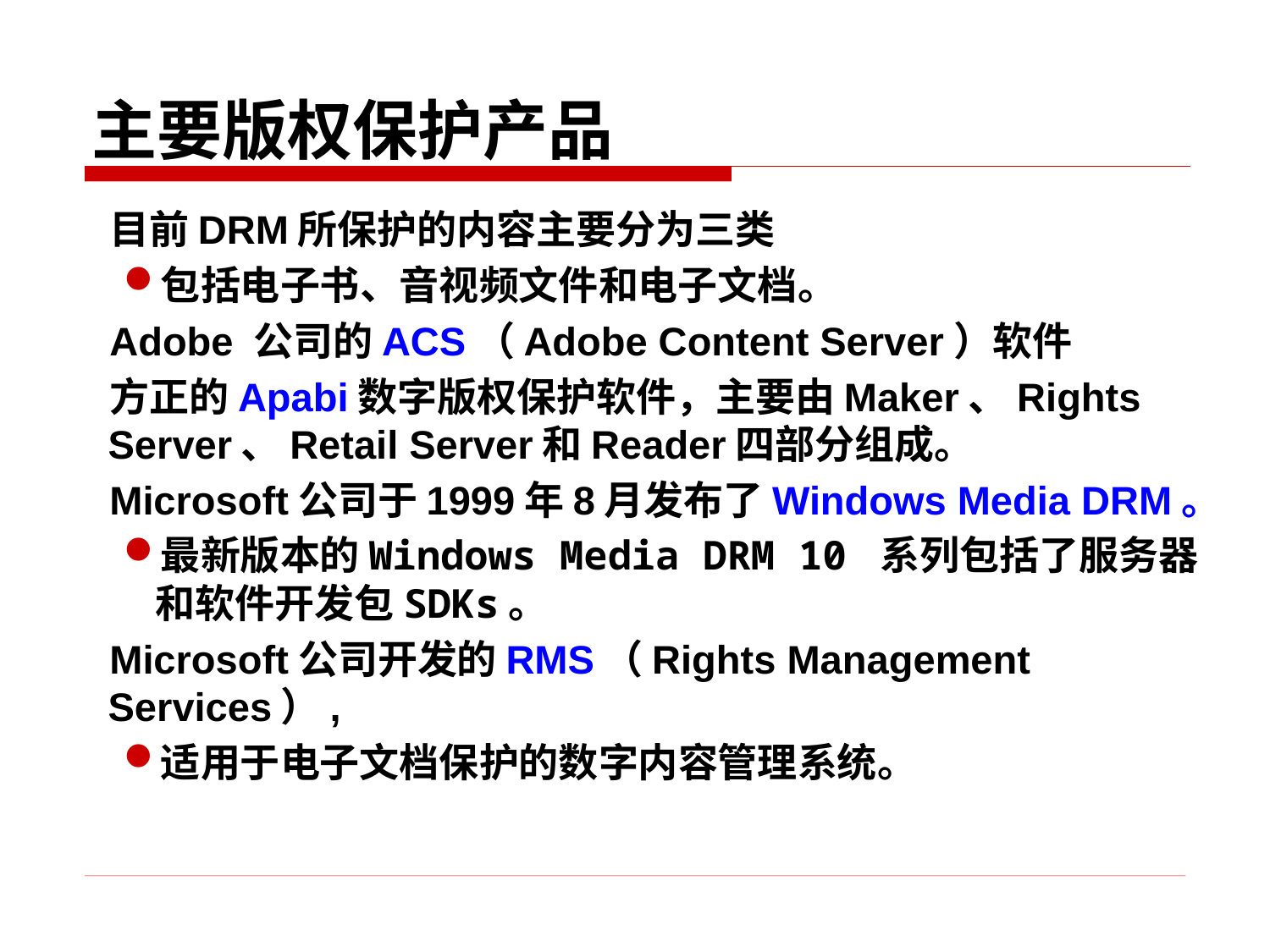

# 主要版权保护产品
目前DRM所保护的内容主要分为三类
包括电子书、音视频文件和电子文档。
Adobe 公司的ACS（Adobe Content Server）软件
方正的Apabi数字版权保护软件，主要由Maker、Rights Server、Retail Server和Reader四部分组成。
Microsoft公司于1999年8月发布了Windows Media DRM。
最新版本的Windows Media DRM 10 系列包括了服务器和软件开发包SDKs。
Microsoft公司开发的RMS（Rights Management Services）,
适用于电子文档保护的数字内容管理系统。